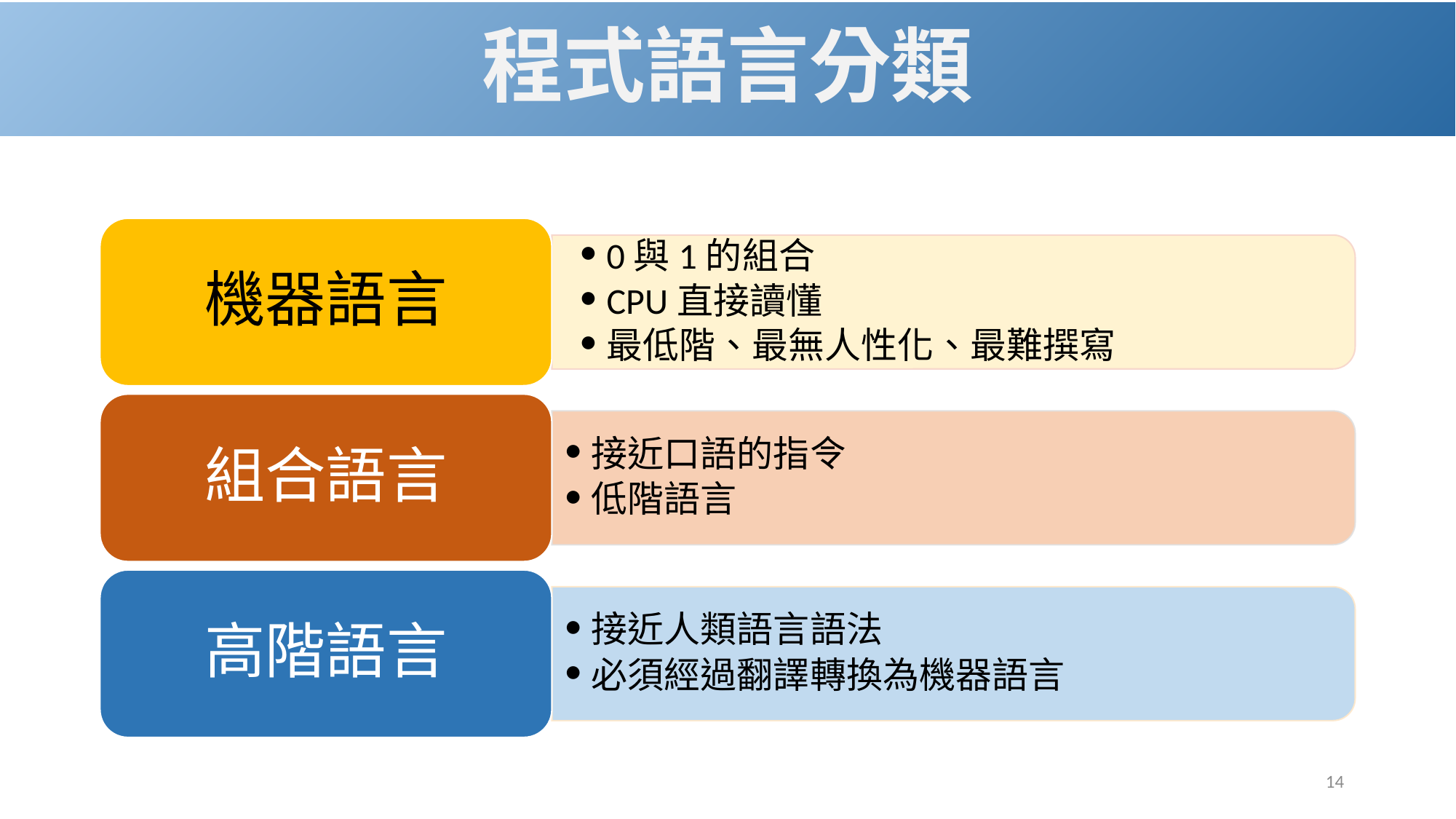

# 程式語言分類

機器語言
0與1的組合
CPU直接讀懂
最低階、最無人性化、最難撰寫

組合語言
接近口語的指令
低階語言

高階語言
接近人類語言語法
必須經過翻譯轉換為機器語言
14